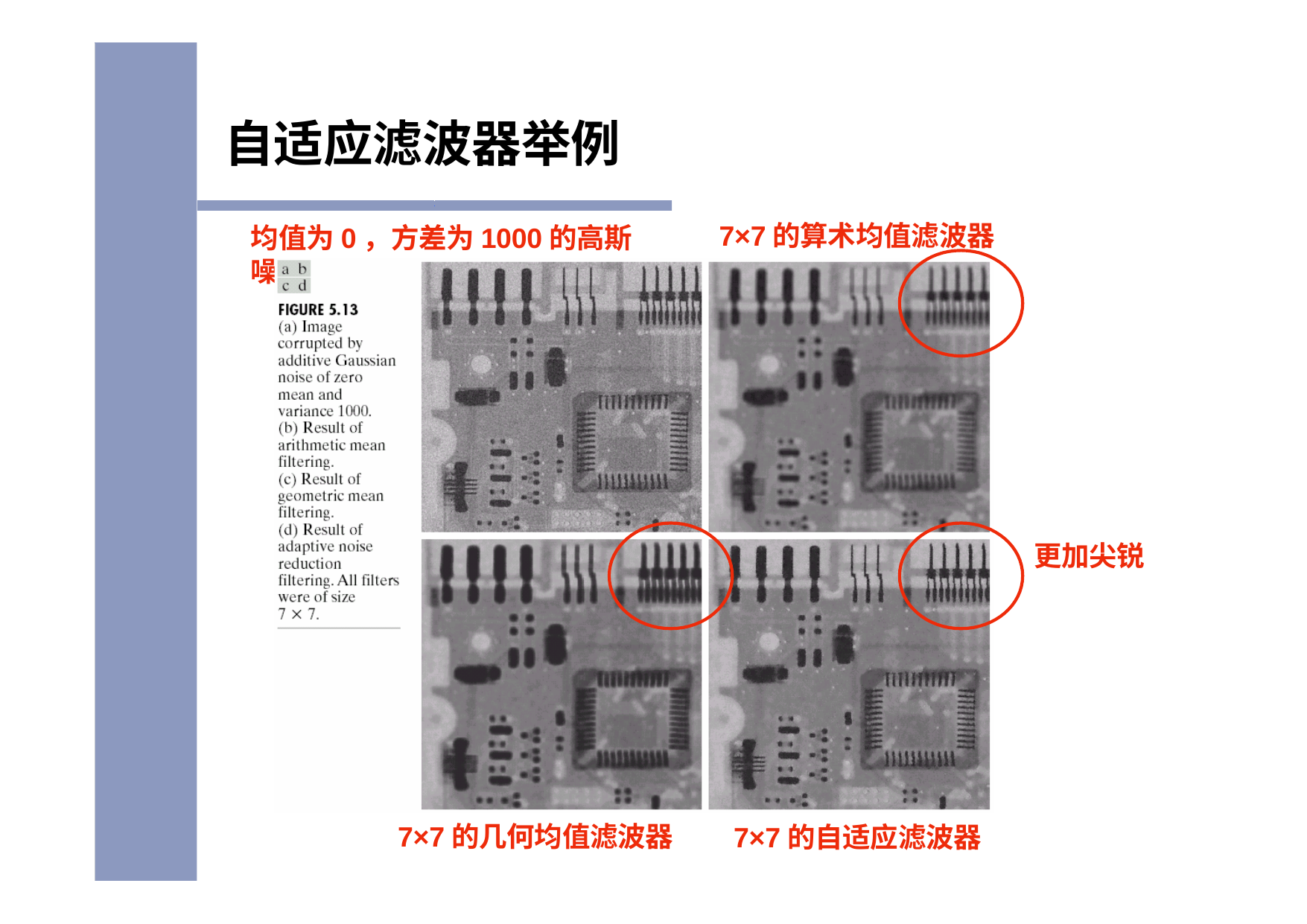

# 自适应滤波器举例

7×7的算术均值滤波器
均值为0，方差为1000的高斯噪声

更加尖锐
7×7的几何均值滤波器
7×7的自适应滤波器